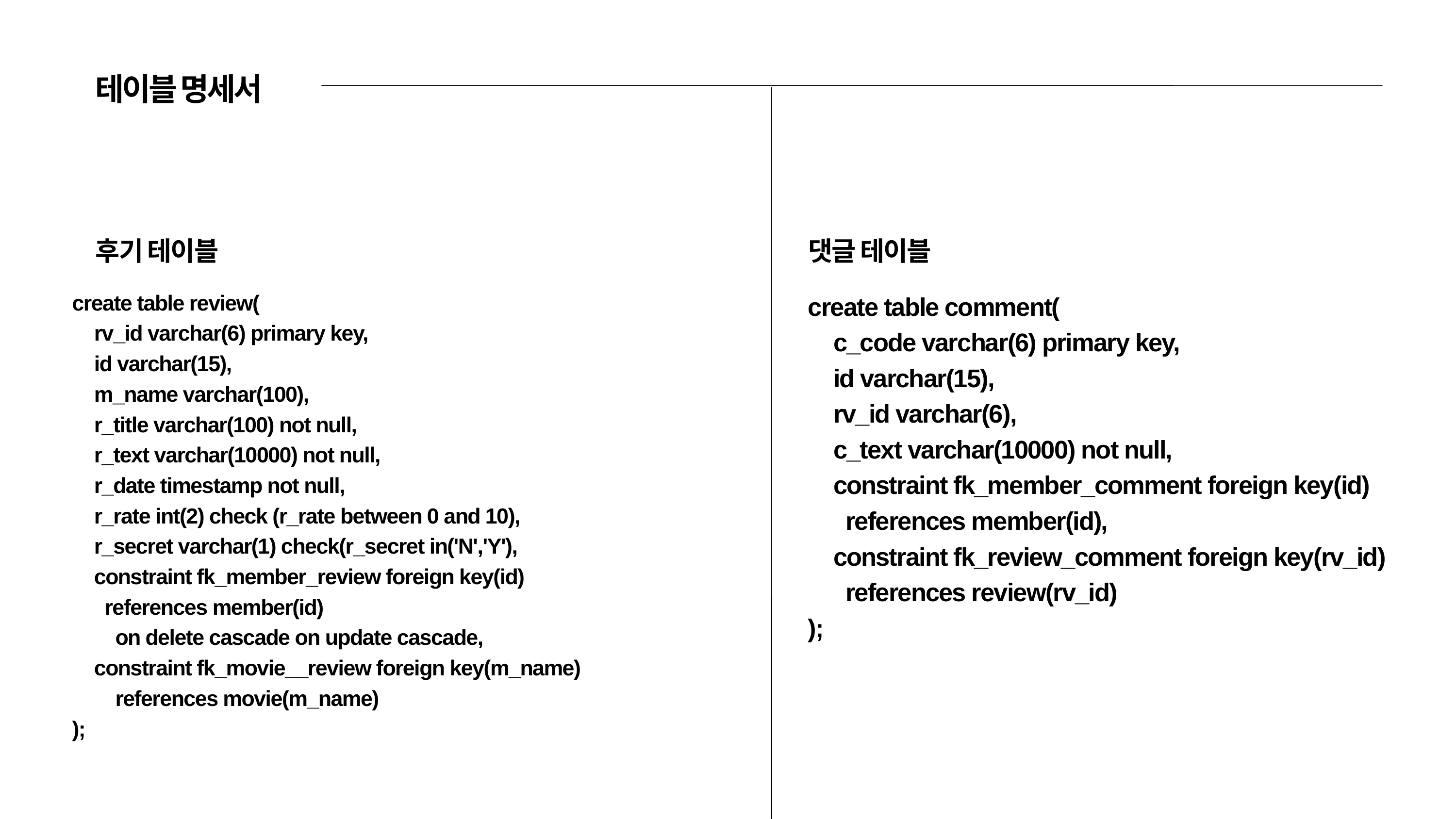

테이블 명세서

후기 테이블
댓글 테이블
create table review(
    rv_id varchar(6) primary key,
    id varchar(15),
    m_name varchar(100),
    r_title varchar(100) not null,
    r_text varchar(10000) not null,
    r_date timestamp not null,
    r_rate int(2) check (r_rate between 0 and 10),
    r_secret varchar(1) check(r_secret in('N','Y'),
    constraint fk_member_review foreign key(id)
      references member(id)
        on delete cascade on update cascade,
    constraint fk_movie__review foreign key(m_name)
        references movie(m_name)
);
create table comment(
    c_code varchar(6) primary key,
    id varchar(15),
    rv_id varchar(6),
    c_text varchar(10000) not null,
    constraint fk_member_comment foreign key(id)
      references member(id),
    constraint fk_review_comment foreign key(rv_id)
      references review(rv_id)
);